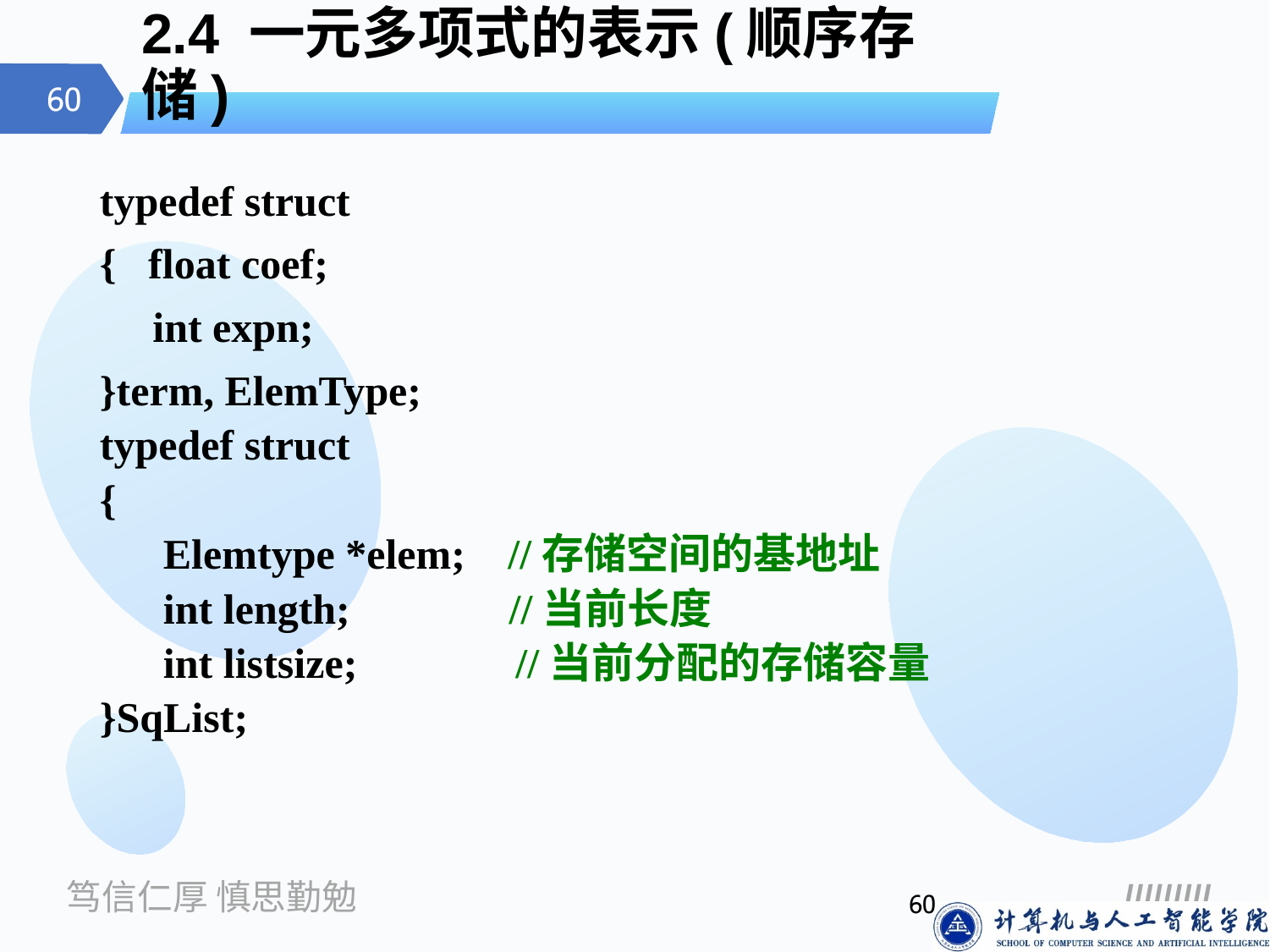

# 2.4 一元多项式的表示(顺序存储)
typedef struct
{   float coef;
     int expn;
}term, ElemType;
typedef struct
{
      Elemtype *elem;    //存储空间的基地址
      int length;               //当前长度
      int listsize;　          //当前分配的存储容量
}SqList;

60